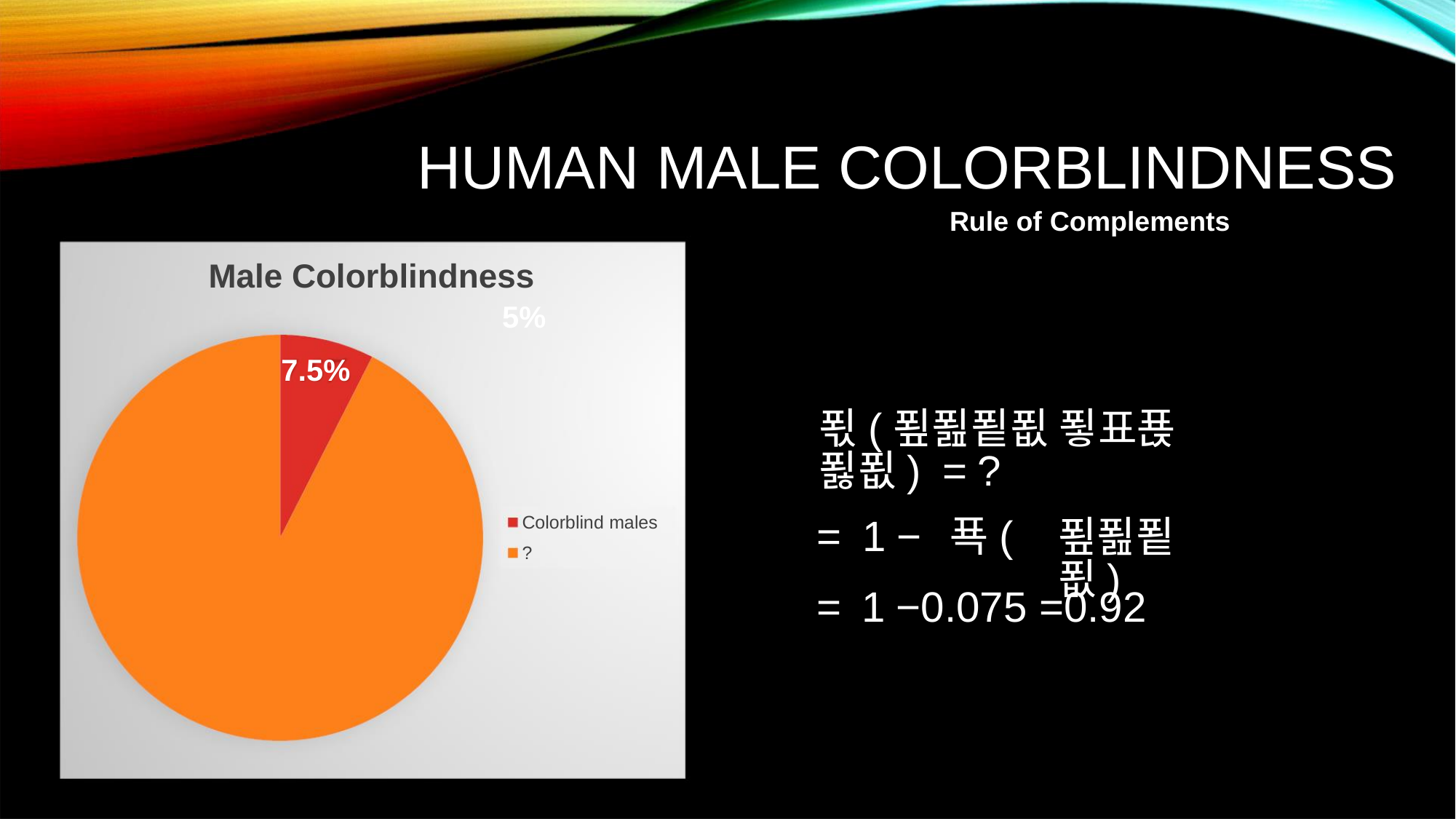

HUMAN MALE COLORBLINDNESS
Rule of Complements
Male Colorblindness
5%
7.5%
푃(푚푎푙푒 푛표푡 푏푒) = ?
Colorblind males
= 1 − 푝(
푚푎푙푒)
?
= 1 −0.075 =0.92